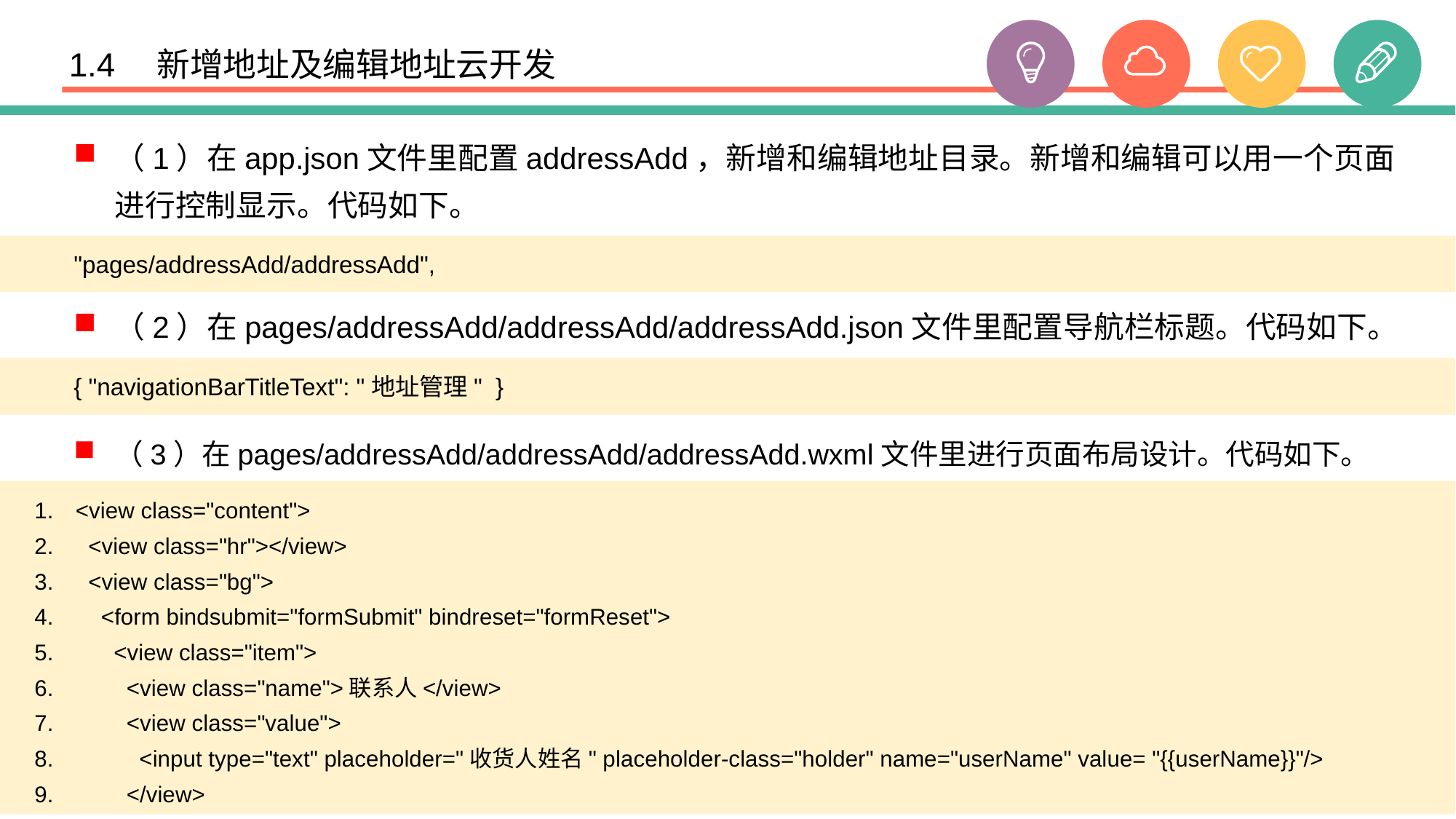

# 1.4　新增地址及编辑地址云开发
（1）在app.json文件里配置addressAdd，新增和编辑地址目录。新增和编辑可以用一个页面进行控制显示。代码如下。
"pages/addressAdd/addressAdd",

（2）在pages/addressAdd/addressAdd/addressAdd.json文件里配置导航栏标题。代码如下。
{ "navigationBarTitleText": "地址管理"  }

（3）在pages/addressAdd/addressAdd/addressAdd.wxml文件里进行页面布局设计。代码如下。

<view class="content">
  <view class="hr"></view>
  <view class="bg">
    <form bindsubmit="formSubmit" bindreset="formReset">
      <view class="item">
        <view class="name">联系人</view>
        <view class="value">
          <input type="text" placeholder="收货人姓名" placeholder-class="holder" name="userName" value= "{{userName}}"/>
        </view>